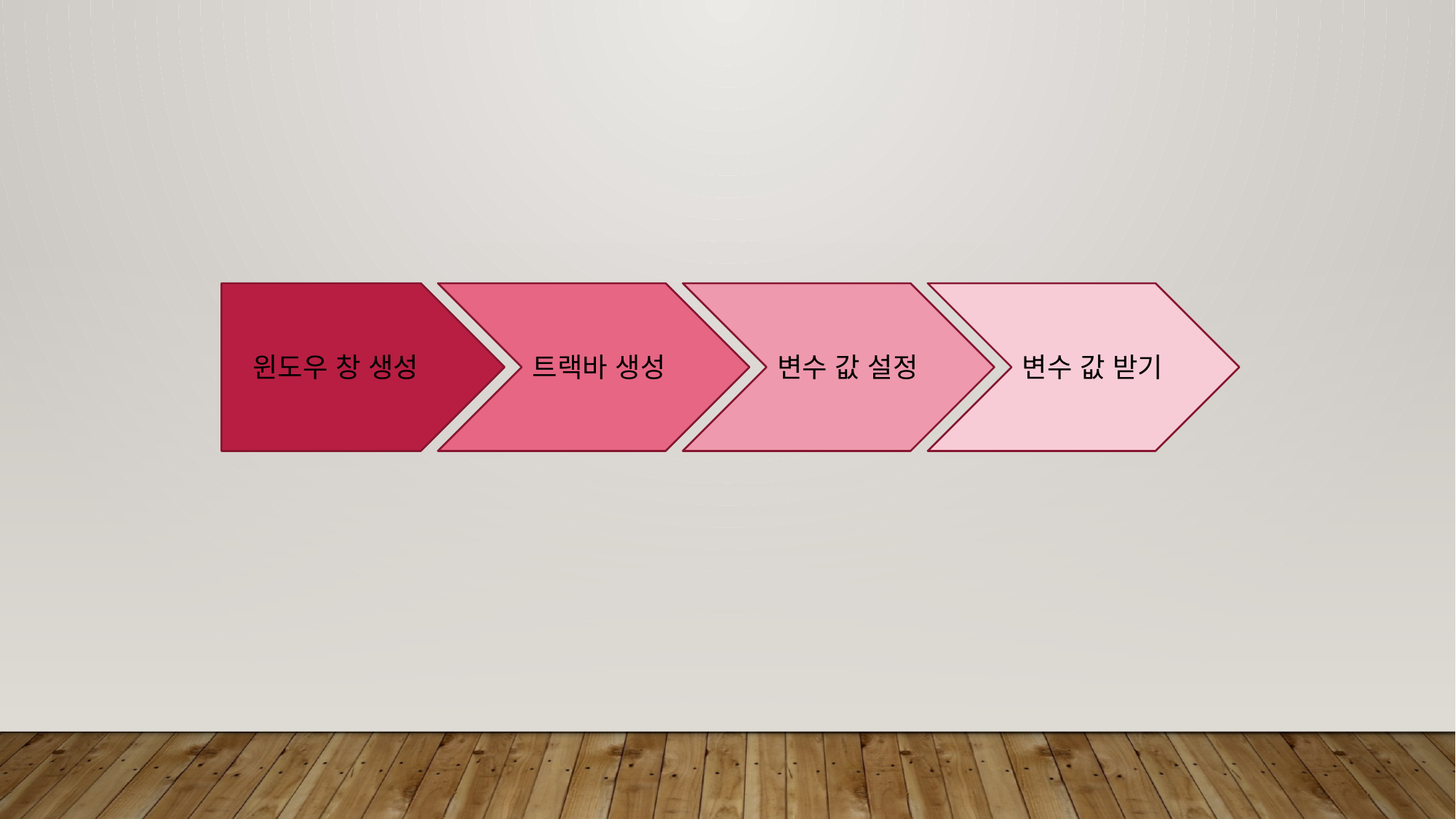

윈도우 창 생성
트랙바 생성
변수 값 설정
변수 값 받기